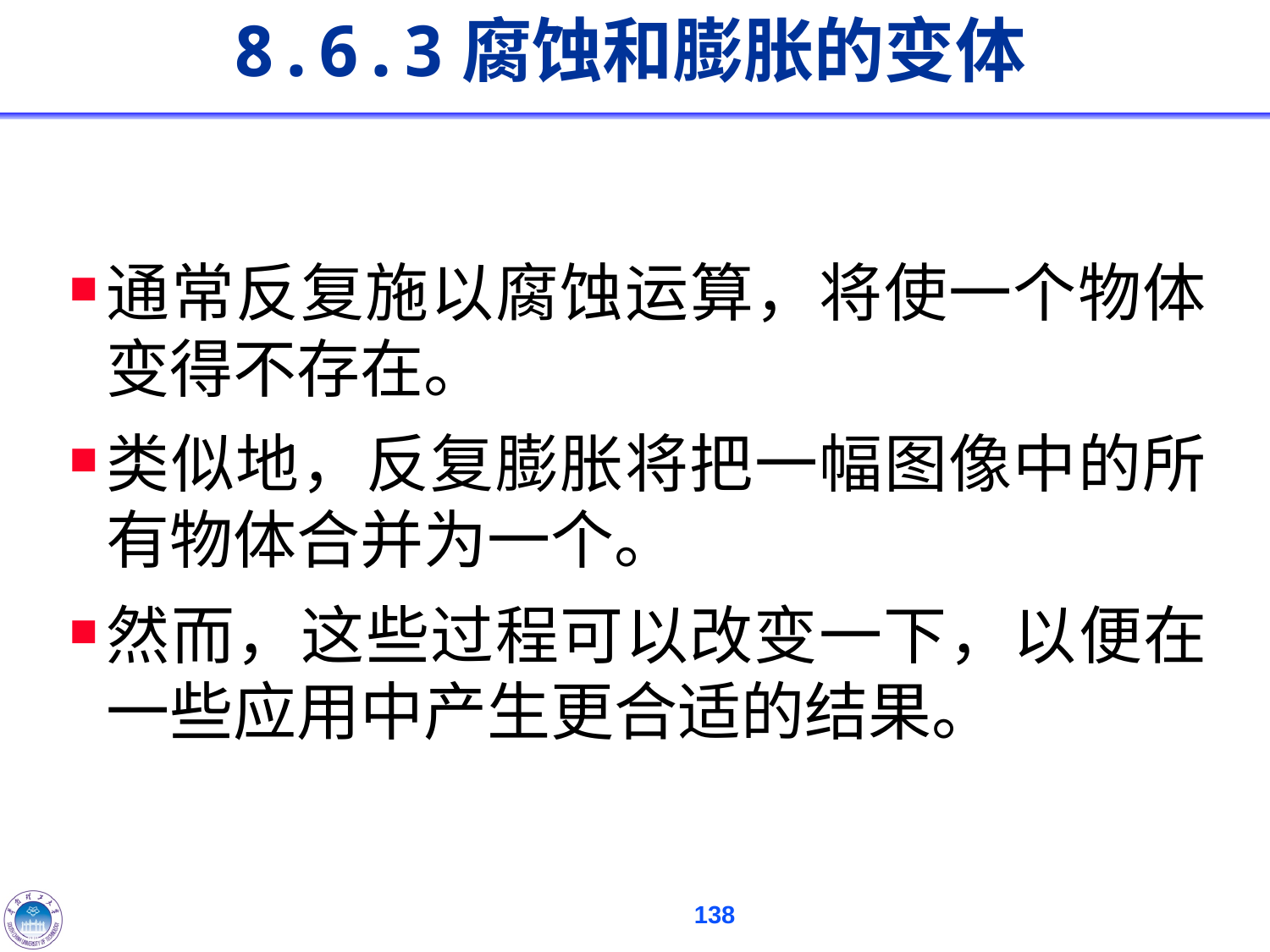

# 8.6.3腐蚀和膨胀的变体

通常反复施以腐蚀运算，将使一个物体变得不存在。
类似地，反复膨胀将把一幅图像中的所有物体合并为一个。
然而，这些过程可以改变一下，以便在一些应用中产生更合适的结果。